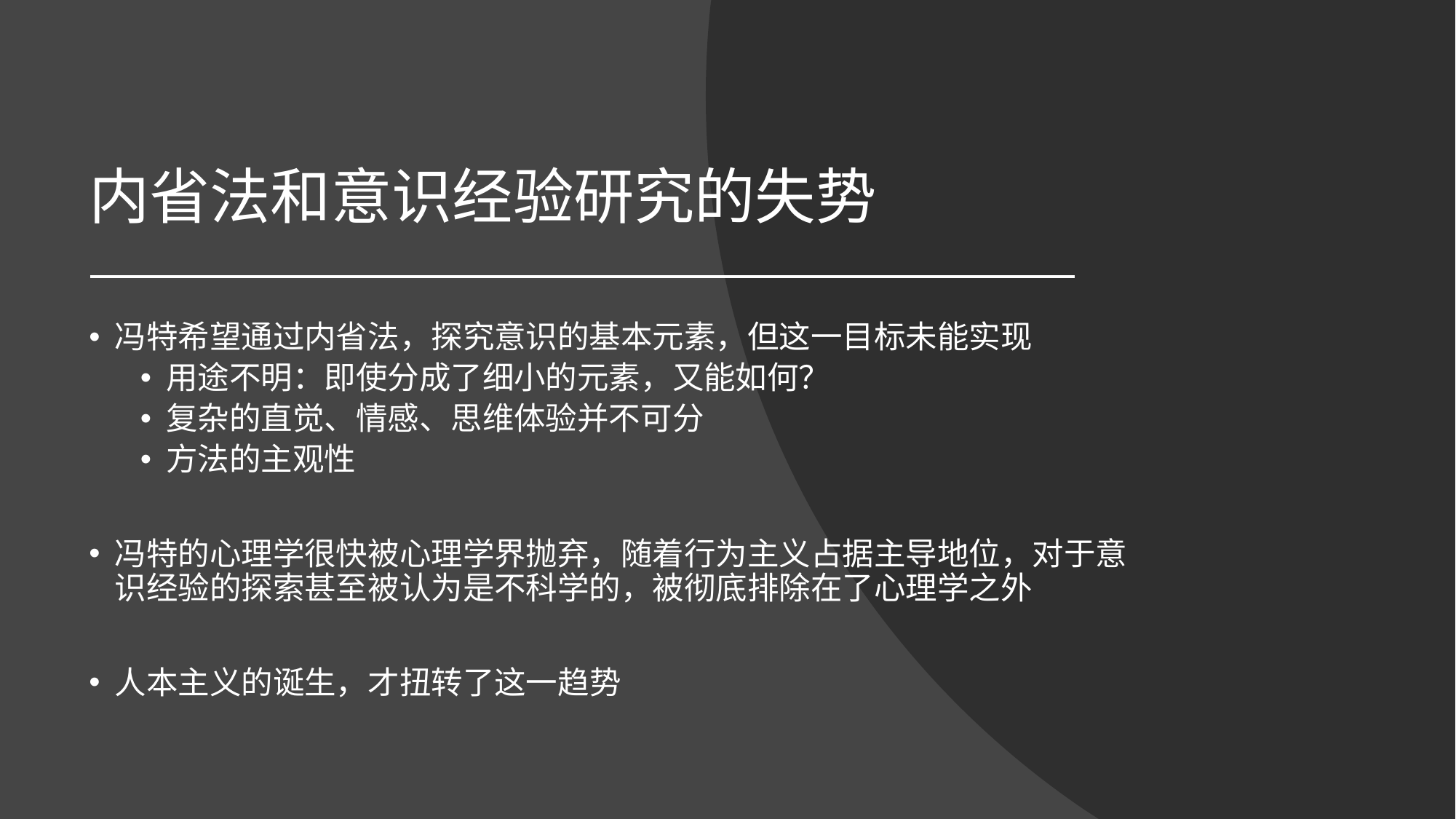

# 内省法和意识经验研究的失势
冯特希望通过内省法，探究意识的基本元素，但这一目标未能实现
用途不明：即使分成了细小的元素，又能如何？
复杂的直觉、情感、思维体验并不可分
方法的主观性

冯特的心理学很快被心理学界抛弃，随着行为主义占据主导地位，对于意识经验的探索甚至被认为是不科学的，被彻底排除在了心理学之外

人本主义的诞生，才扭转了这一趋势